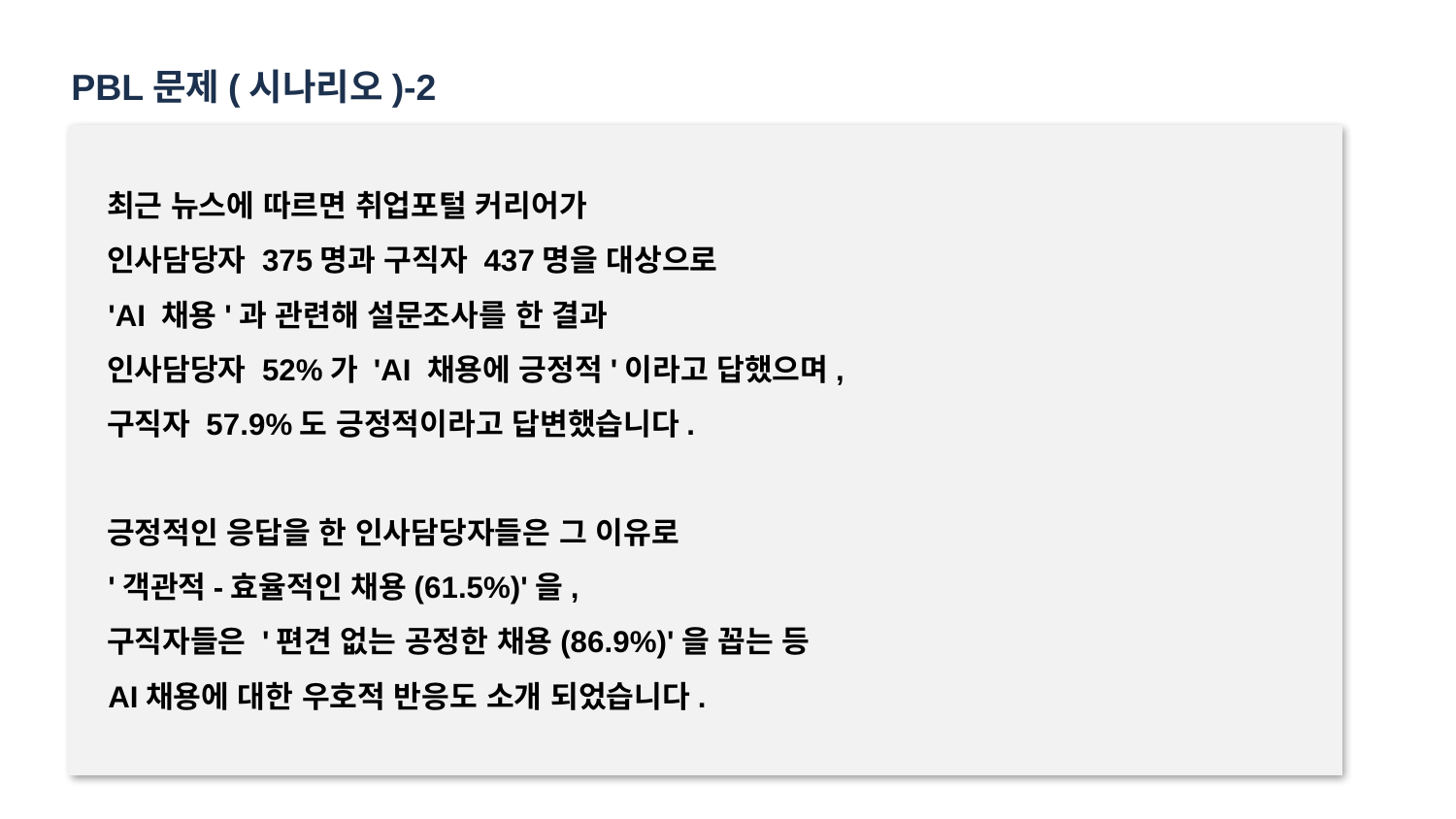

PBL문제(시나리오)-2

  최근 뉴스에 따르면 취업포털 커리어가
  인사담당자 375명과 구직자 437명을 대상으로
   'AI 채용'과 관련해 설문조사를 한 결과
  인사담당자 52%가 'AI 채용에 긍정적'이라고 답했으며,
  구직자 57.9%도 긍정적이라고 답변했습니다.

  긍정적인 응답을 한 인사담당자들은 그 이유로
   '객관적-효율적인 채용(61.5%)'을,
  구직자들은 '편견 없는 공정한 채용(86.9%)'을 꼽는 등
   AI채용에 대한 우호적 반응도 소개 되었습니다.